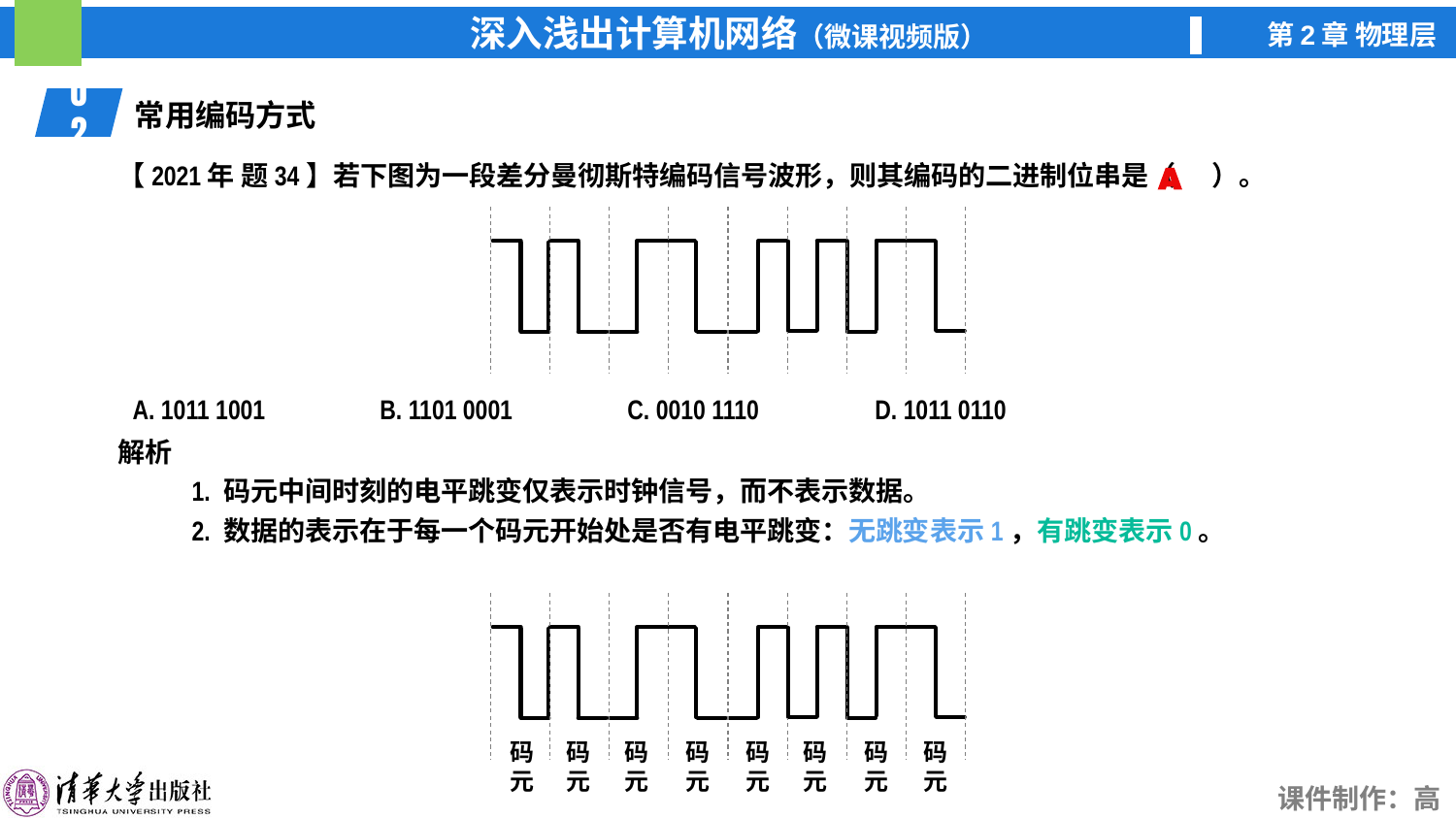

02
常用编码方式
【2021年 题34】若下图为一段差分曼彻斯特编码信号波形，则其编码的二进制位串是（      ）。
A. 1011 1001
B. 1101 0001
C. 0010 1110
D. 1011 0110
A
解析
1. 码元中间时刻的电平跳变仅表示时钟信号，而不表示数据。
2. 数据的表示在于每一个码元开始处是否有电平跳变：无跳变表示1，有跳变表示0。
码元
码元
码元
码元
码元
码元
码元
码元